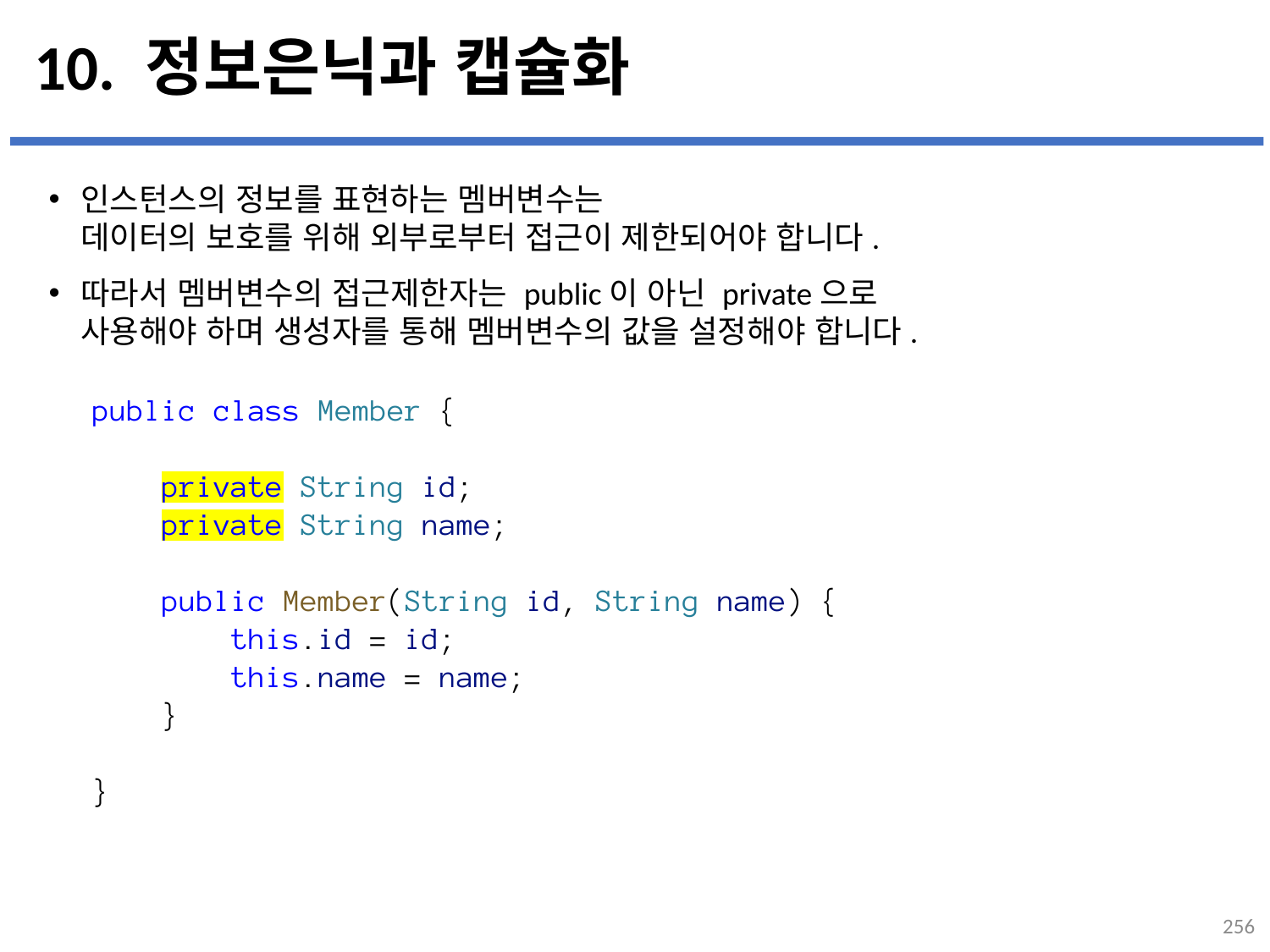

# 10. 정보은닉과 캡슐화
인스턴스의 정보를 표현하는 멤버변수는
데이터의 보호를 위해 외부로부터 접근이 제한되어야 합니다.
따라서 멤버변수의 접근제한자는 public이 아닌 private으로
사용해야 하며 생성자를 통해 멤버변수의 값을 설정해야 합니다.

...

설명
public class Member {

    private String id;
    private String name;
    public Member(String id, String name) {
        this.id = id;
        this.name = name;
    }
}
256